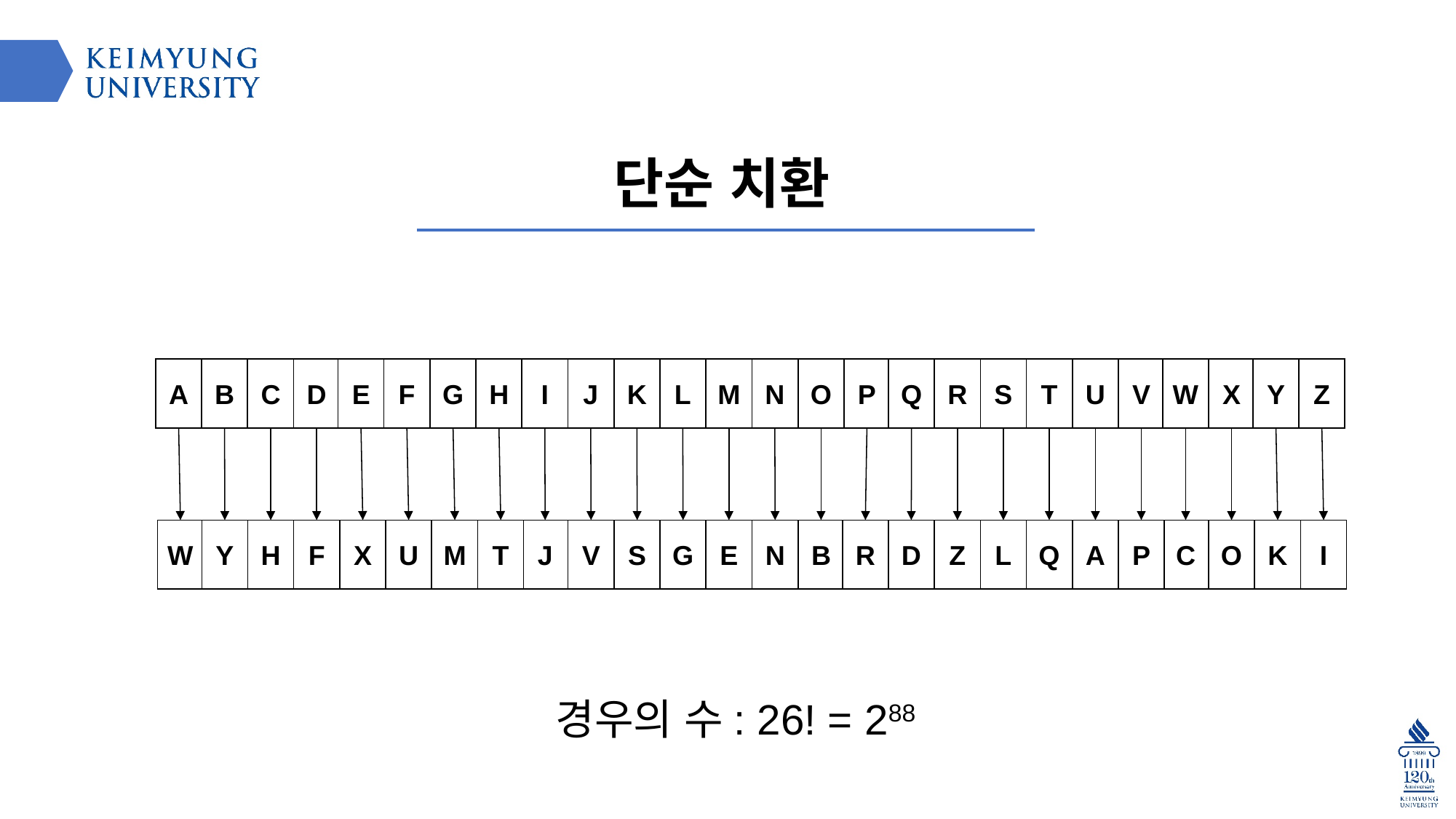

단순 치환
A
B
C
D
E
F
G
H
I
J
K
L
M
N
O
P
Q
R
S
T
U
V
W
X
Y
Z
W
Y
H
F
X
U
M
T
J
V
S
G
E
N
B
R
D
Z
L
Q
A
P
C
O
K
I
경우의 수: 26! = 288